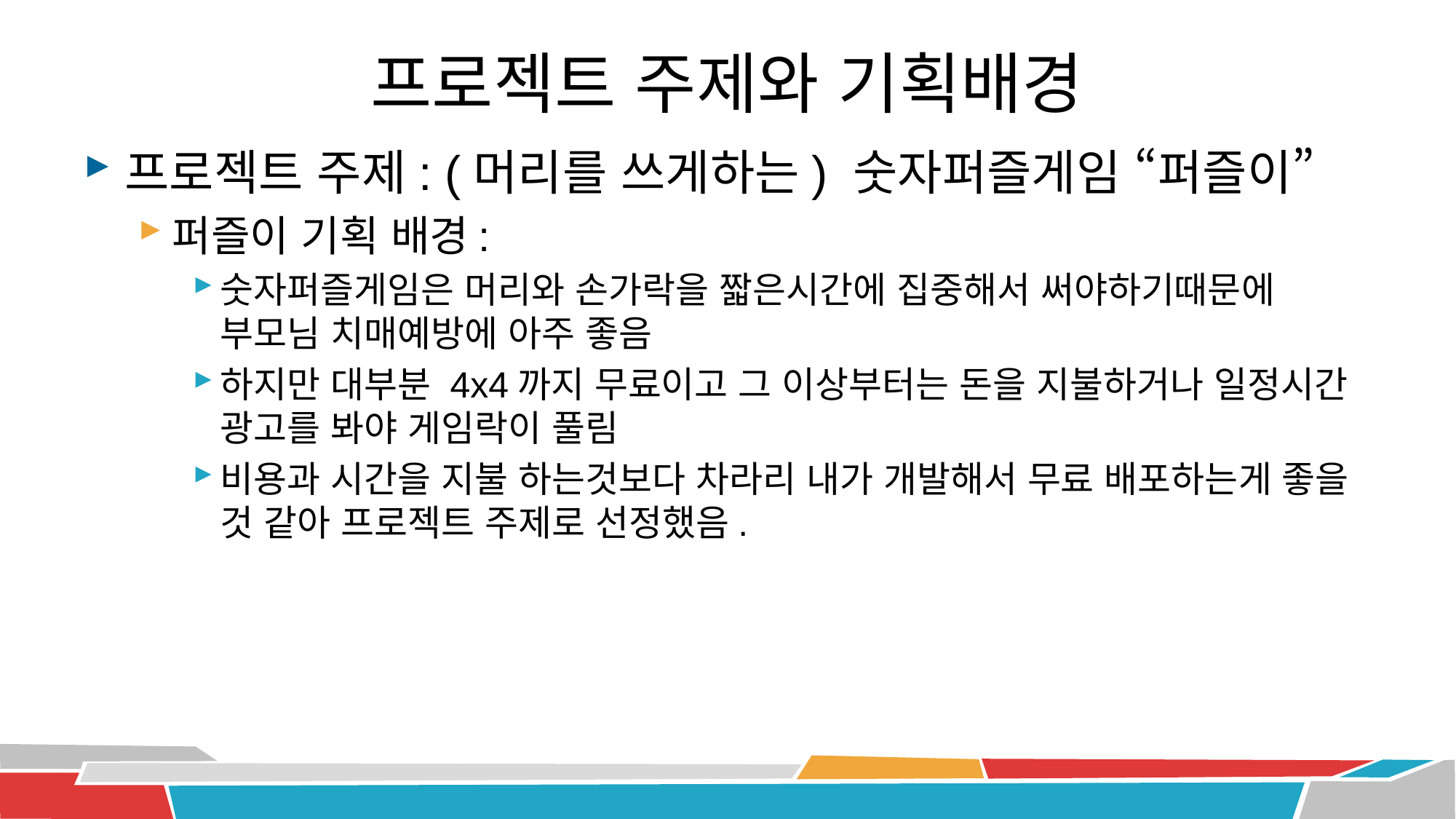

# 프로젝트 주제와 기획배경
프로젝트 주제: (머리를 쓰게하는) 숫자퍼즐게임 “퍼즐이”
퍼즐이 기획 배경:
숫자퍼즐게임은 머리와 손가락을 짧은시간에 집중해서 써야하기때문에 부모님 치매예방에 아주 좋음
하지만 대부분 4x4까지 무료이고 그 이상부터는 돈을 지불하거나 일정시간 광고를 봐야 게임락이 풀림
비용과 시간을 지불 하는것보다 차라리 내가 개발해서 무료 배포하는게 좋을 것 같아 프로젝트 주제로 선정했음.